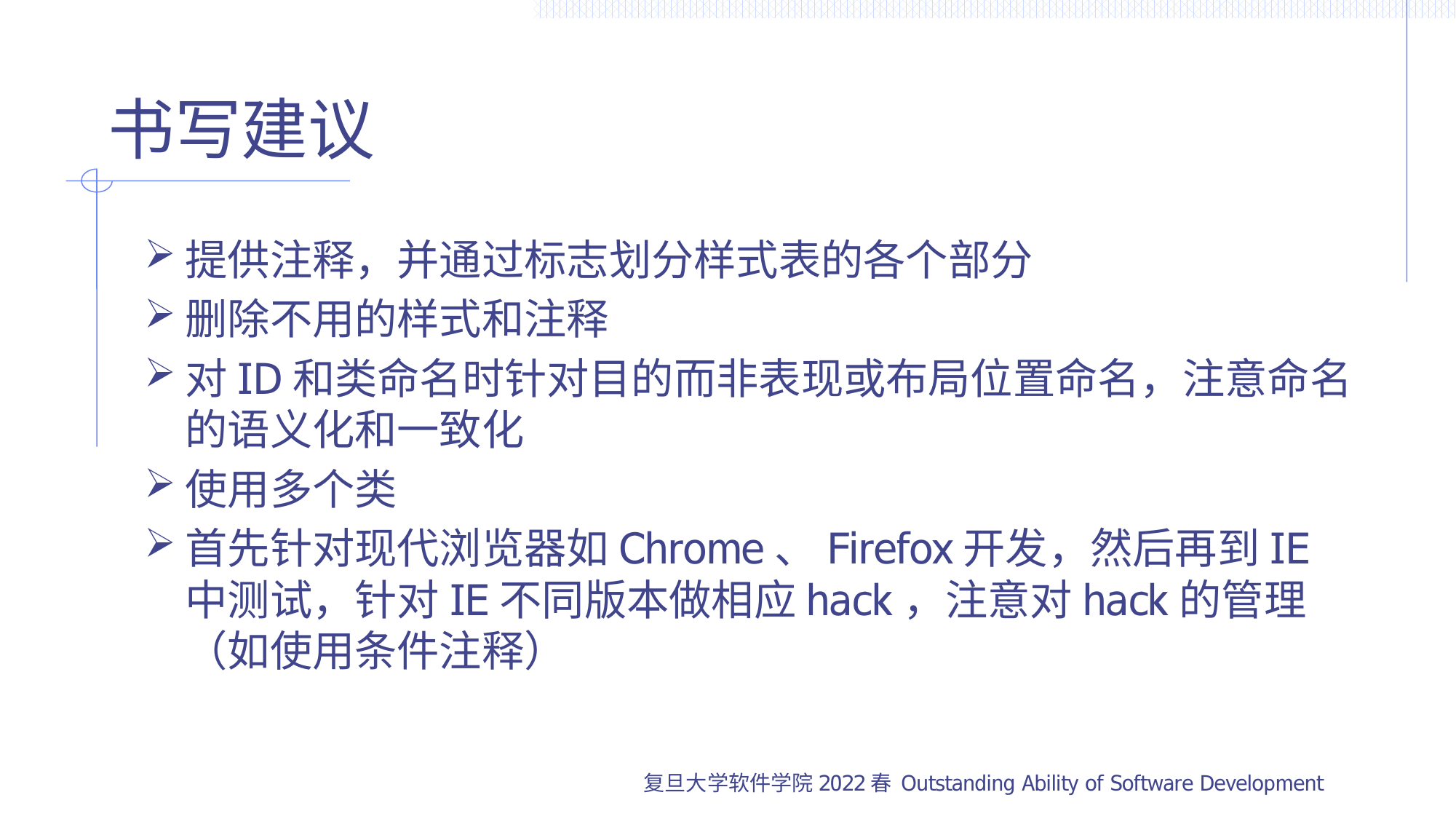

# 书写建议
提供注释，并通过标志划分样式表的各个部分
删除不用的样式和注释
对ID和类命名时针对目的而非表现或布局位置命名，注意命名的语义化和一致化
使用多个类
首先针对现代浏览器如Chrome、Firefox开发，然后再到IE中测试，针对IE不同版本做相应hack，注意对hack的管理（如使用条件注释）